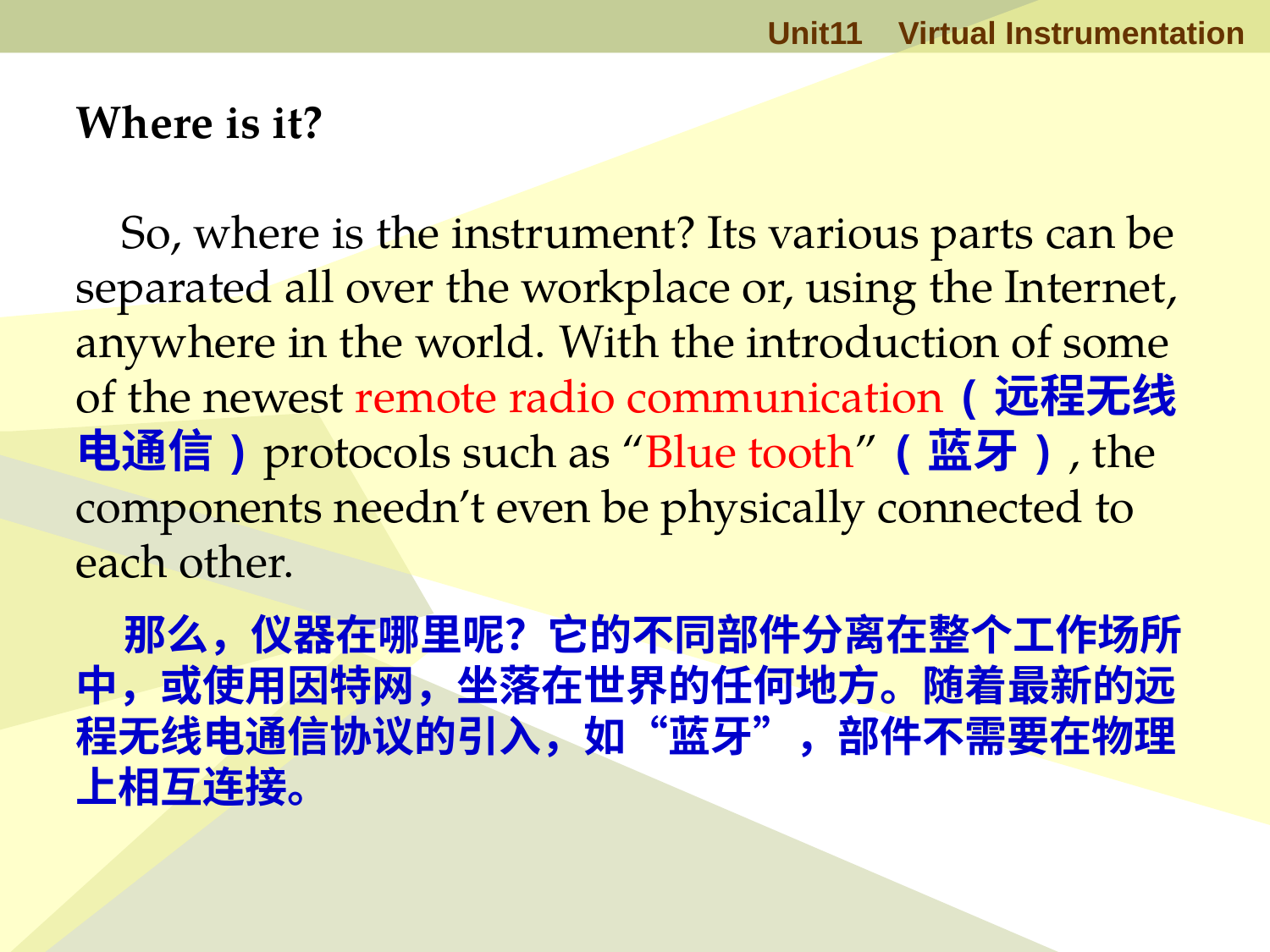

Where is it?

    So, where is the instrument? Its various parts can be separated all over the workplace or, using the Internet, anywhere in the world. With the introduction of some of the newest remote radio communication (远程无线电通信) protocols such as “Blue tooth” (蓝牙) , the components needn’t even be physically connected to each other.
    那么，仪器在哪里呢？它的不同部件分离在整个工作场所中，或使用因特网，坐落在世界的任何地方。随着最新的远程无线电通信协议的引入，如“蓝牙”，部件不需要在物理上相互连接。